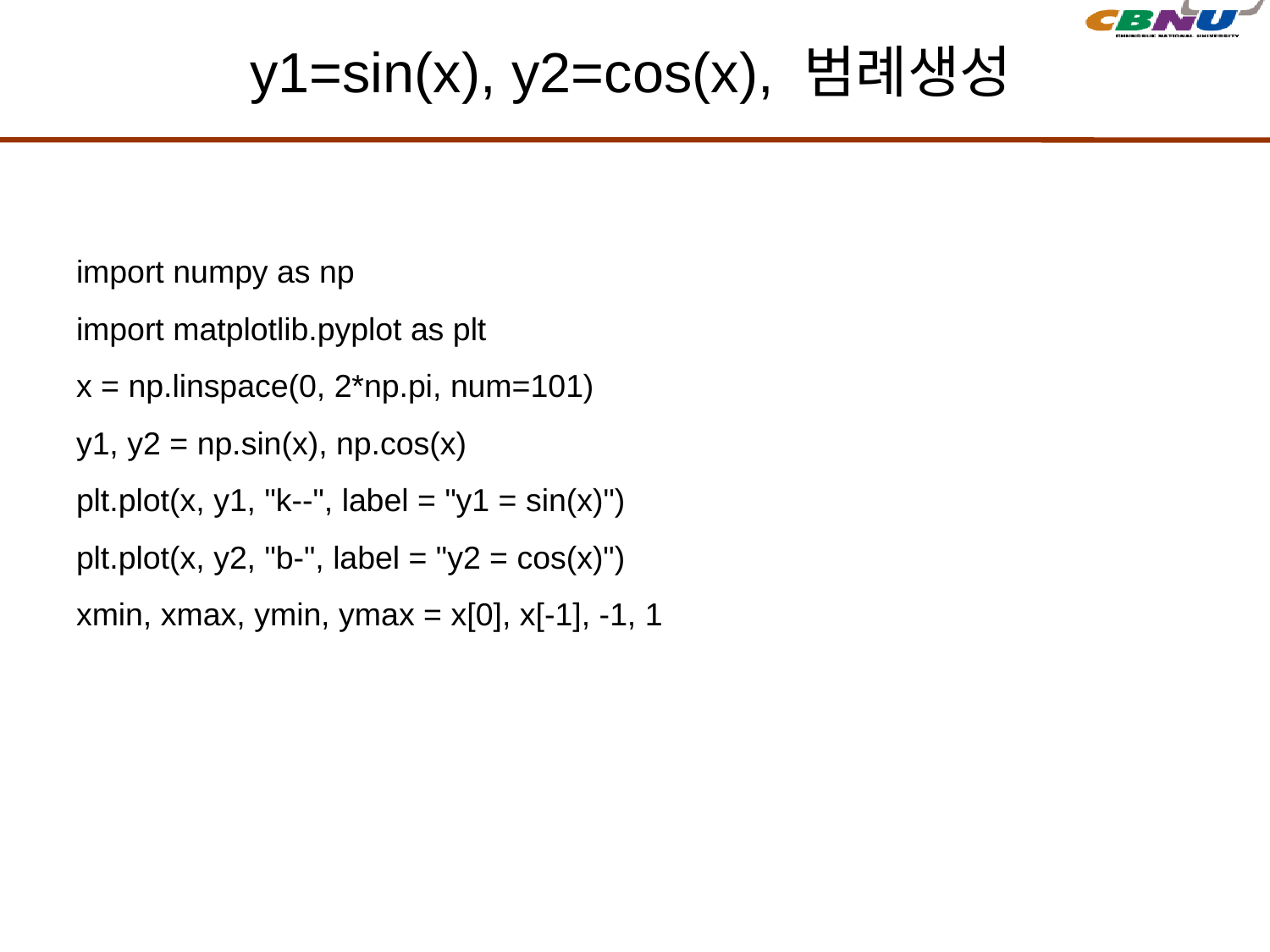

# y1=sin(x), y2=cos(x), 범례생성
import numpy as np
import matplotlib.pyplot as plt
x = np.linspace(0, 2*np.pi, num=101)
y1, y2 = np.sin(x), np.cos(x)
plt.plot(x, y1, "k--", label = "y1 = sin(x)")
plt.plot(x, y2, "b-", label = "y2 = cos(x)")
xmin, xmax, ymin, ymax = x[0], x[-1], -1, 1